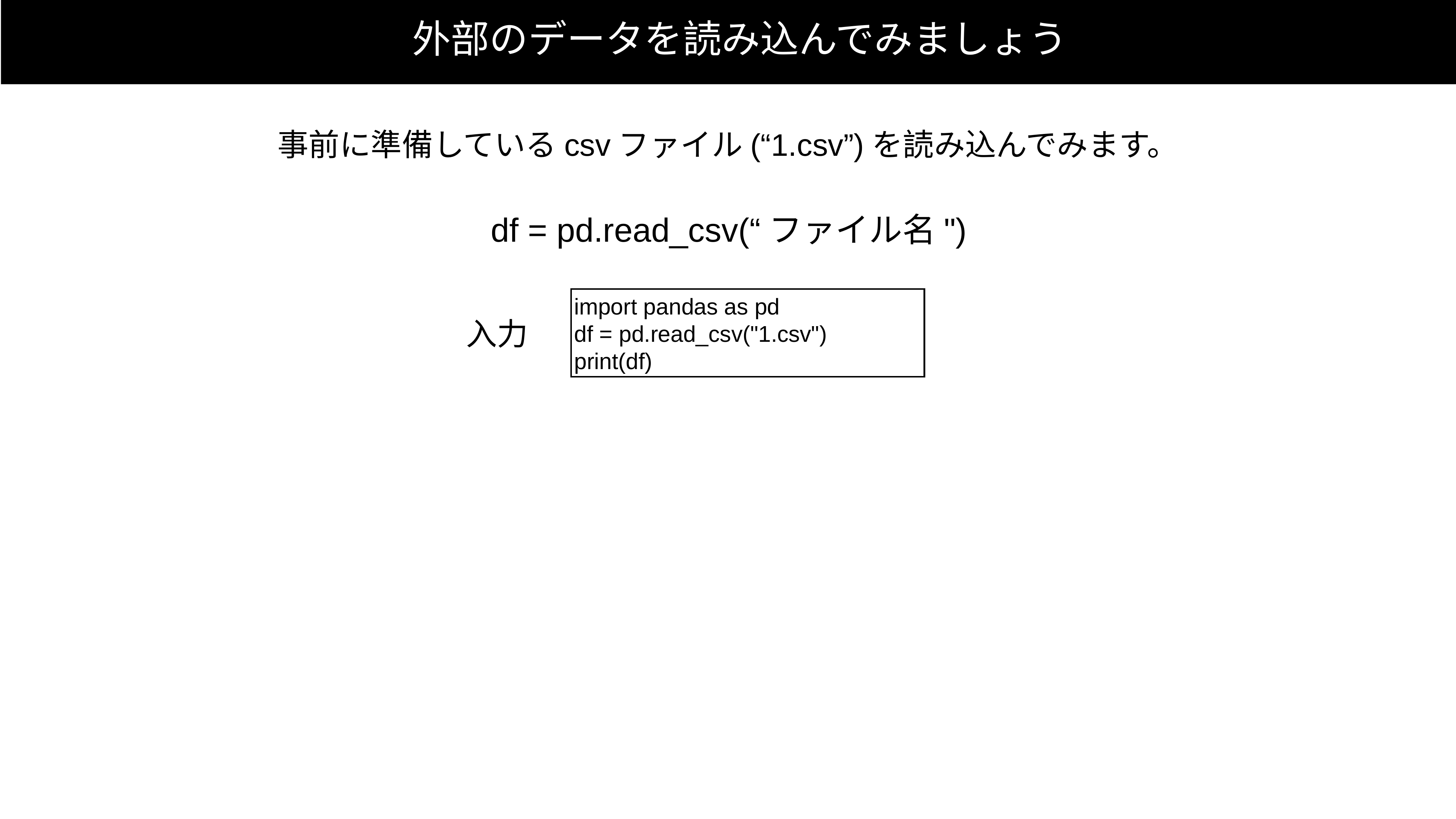

外部のデータを読み込んでみましょう
事前に準備しているcsvファイル(“1.csv”)を読み込んでみます。
df = pd.read_csv(“ファイル名")
import pandas as pd
df = pd.read_csv("1.csv")
print(df)
入力